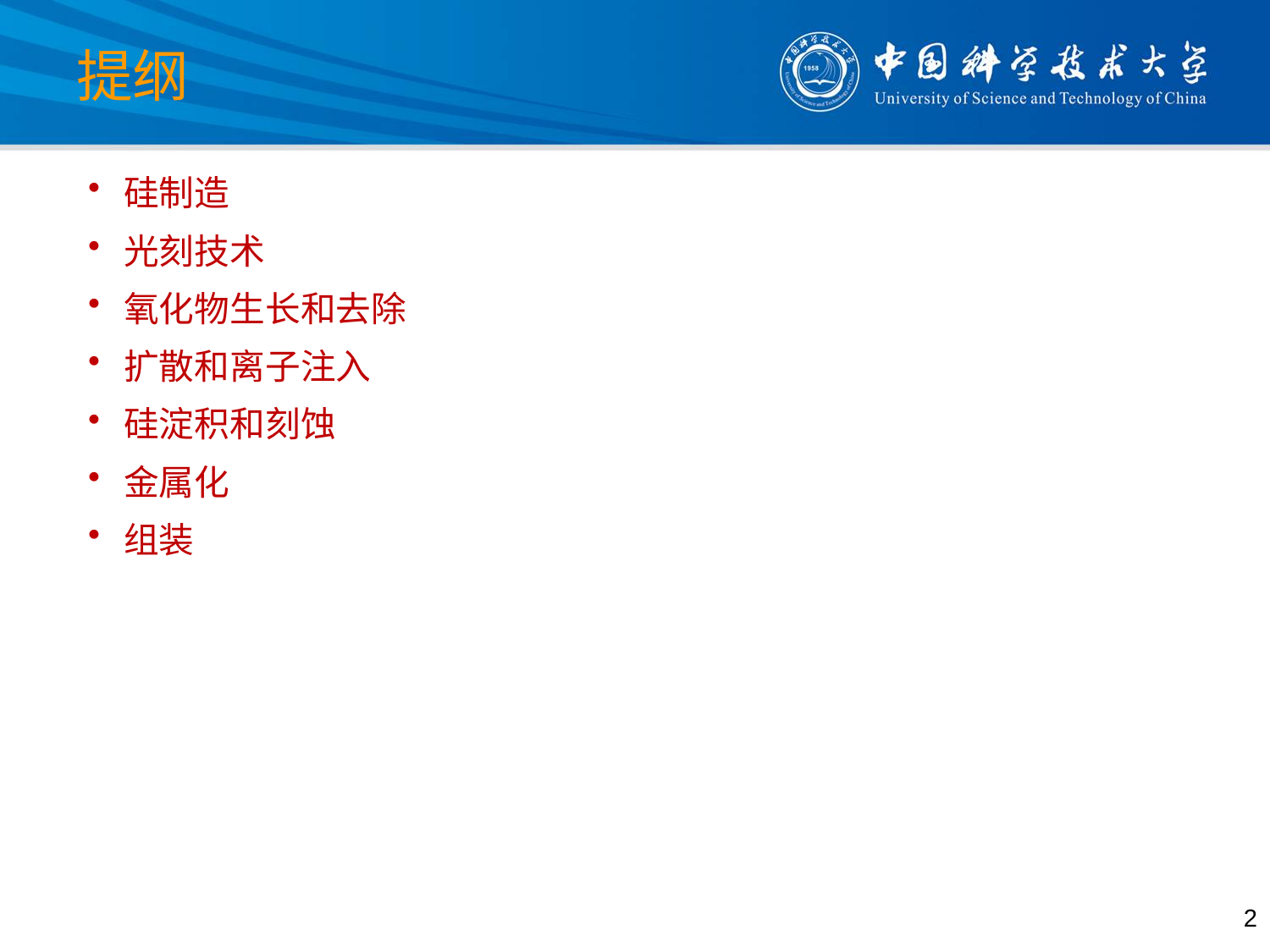

# 提纲
硅制造
光刻技术
氧化物生长和去除
扩散和离子注入
硅淀积和刻蚀
金属化
组装
2